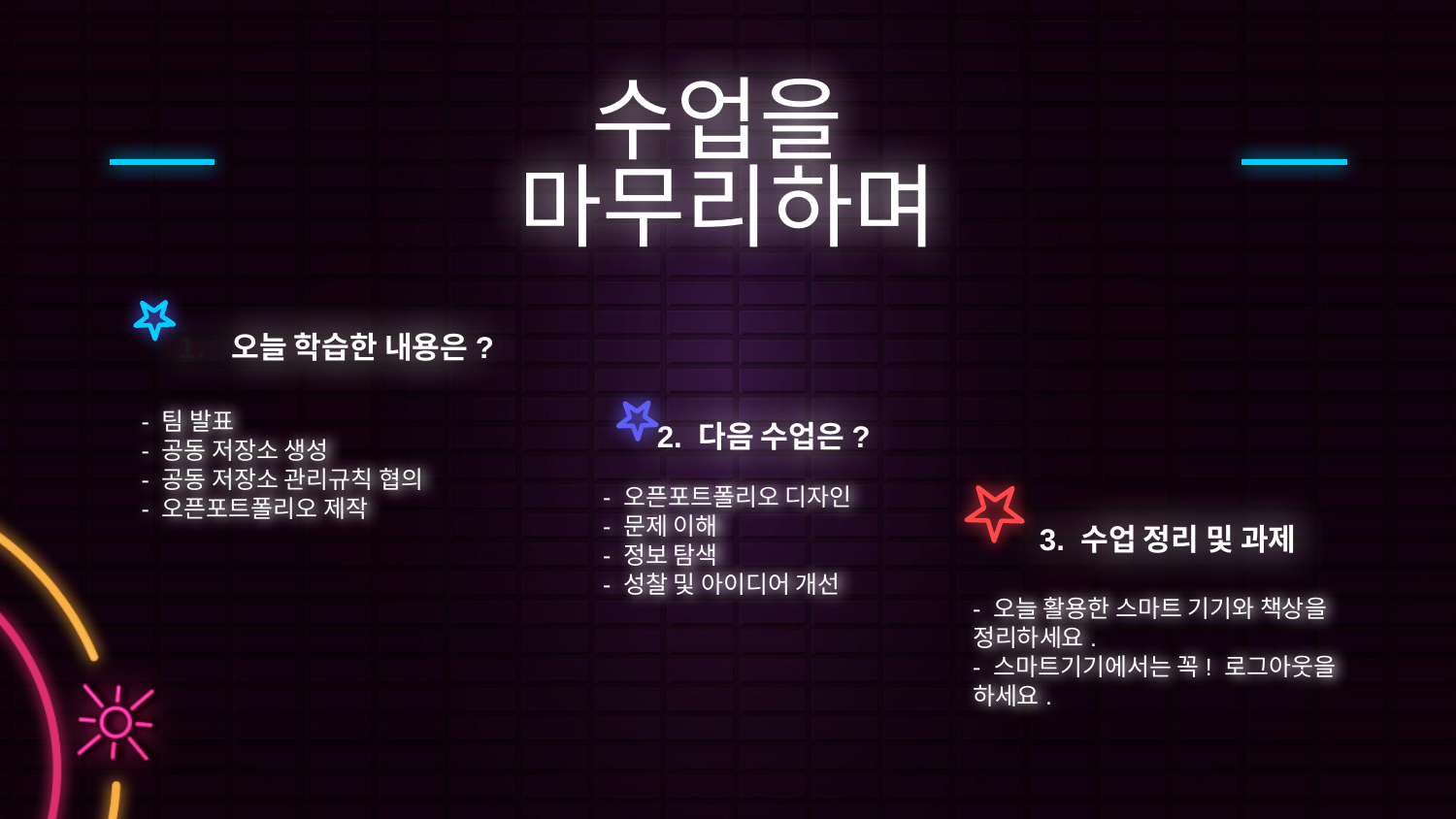

# 수업을
마무리하며

오늘 학습한 내용은?
- 팀 발표
- 공동 저장소 생성
- 공동 저장소 관리규칙 협의
- 오픈포트폴리오 제작

2. 다음 수업은?

- 오픈포트폴리오 디자인
- 문제 이해
- 정보 탐색
- 성찰 및 아이디어 개선

3. 수업 정리 및 과제
- 오늘 활용한 스마트 기기와 책상을 정리하세요.
- 스마트기기에서는 꼭! 로그아웃을 하세요.